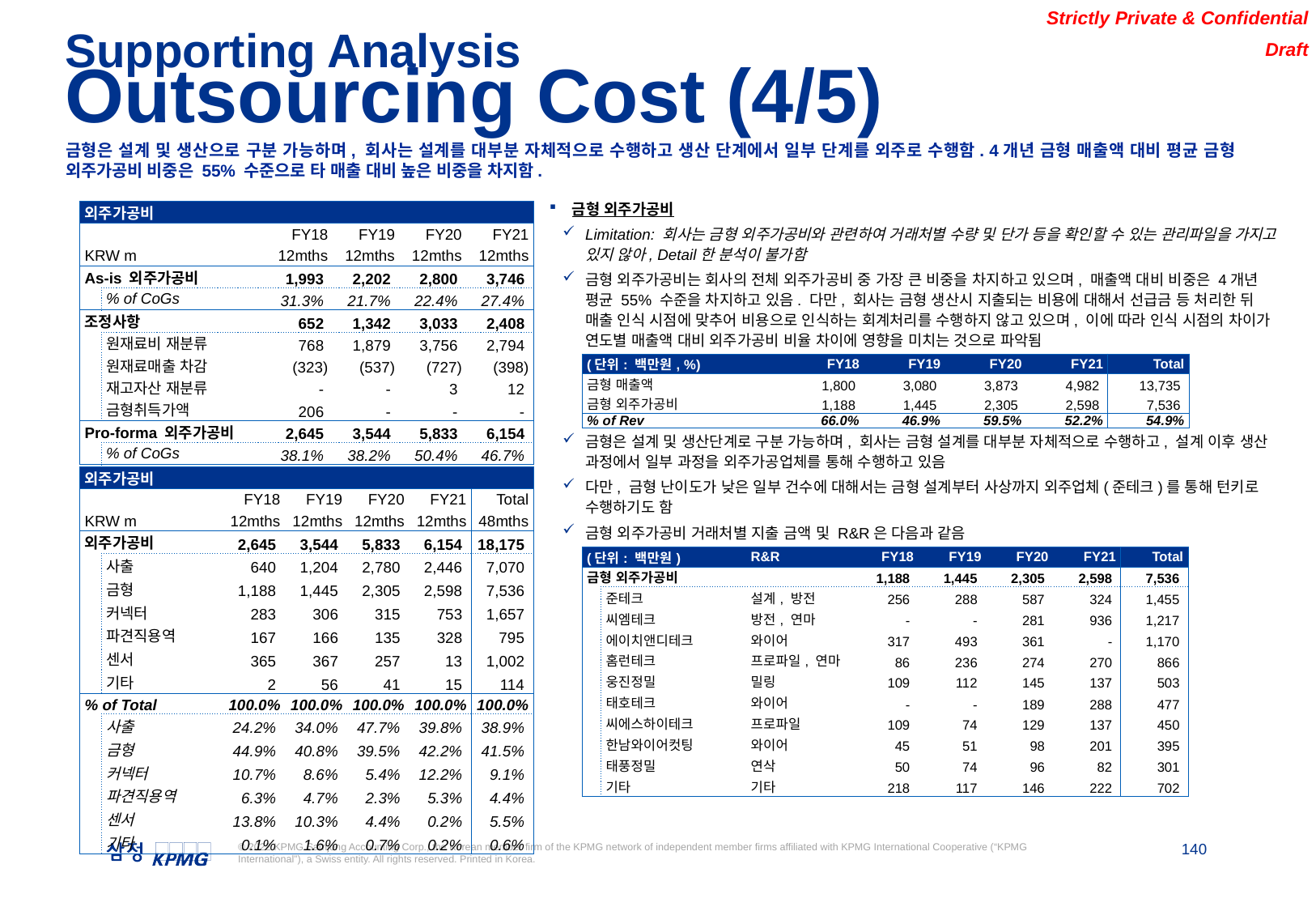

Supporting Analysis
Outsourcing Cost (4/5)
금형은 설계 및 생산으로 구분 가능하며, 회사는 설계를 대부분 자체적으로 수행하고 생산 단계에서 일부 단계를 외주로 수행함. 4개년 금형 매출액 대비 평균 금형 외주가공비 비중은 55% 수준으로 타 매출 대비 높은 비중을 차지함.
금형 외주가공비
Limitation: 회사는 금형 외주가공비와 관련하여 거래처별 수량 및 단가 등을 확인할 수 있는 관리파일을 가지고 있지 않아, Detail한 분석이 불가함
금형 외주가공비는 회사의 전체 외주가공비 중 가장 큰 비중을 차지하고 있으며, 매출액 대비 비중은 4개년 평균 55% 수준을 차지하고 있음. 다만, 회사는 금형 생산시 지출되는 비용에 대해서 선급금 등 처리한 뒤 매출 인식 시점에 맞추어 비용으로 인식하는 회계처리를 수행하지 않고 있으며, 이에 따라 인식 시점의 차이가 연도별 매출액 대비 외주가공비 비율 차이에 영향을 미치는 것으로 파악됨

금형은 설계 및 생산단계로 구분 가능하며, 회사는 금형 설계를 대부분 자체적으로 수행하고, 설계 이후 생산 과정에서 일부 과정을 외주가공업체를 통해 수행하고 있음
다만, 금형 난이도가 낮은 일부 건수에 대해서는 금형 설계부터 사상까지 외주업체(준테크)를 통해 턴키로 수행하기도 함
금형 외주가공비 거래처별 지출 금액 및 R&R은 다음과 같음

| 외주가공비 |  |  |  |  |  |  |
| --- | --- | --- | --- | --- | --- | --- |
|  |  |  | FY18 | FY19 | FY20 | FY21 |
| KRW m |  |  | 12mths | 12mths | 12mths | 12mths |
| As-is 외주가공비 |  |  | 1,993 | 2,202 | 2,800 | 3,746 |
|  | % of CoGs |  | 31.3% | 21.7% | 22.4% | 27.4% |
| 조정사항 |  |  | 652 | 1,342 | 3,033 | 2,408 |
|  | 원재료비 재분류 |  | 768 | 1,879 | 3,756 | 2,794 |
|  | 원재료매출 차감 |  | (323) | (537) | (727) | (398) |
|  | 재고자산 재분류 |  | - | - | 3 | 12 |
|  | 금형취득가액 |  | 206 | - | - | - |
| Pro-forma 외주가공비 |  |  | 2,645 | 3,544 | 5,833 | 6,154 |
|  | % of CoGs |  | 38.1% | 38.2% | 50.4% | 46.7% |
| (단위: 백만원, %) | FY18 | FY19 | FY20 | FY21 | Total |
| --- | --- | --- | --- | --- | --- |
| 금형 매출액 | 1,800 | 3,080 | 3,873 | 4,982 | 13,735 |
| 금형 외주가공비 | 1,188 | 1,445 | 2,305 | 2,598 | 7,536 |
| % of Rev | 66.0% | 46.9% | 59.5% | 52.2% | 54.9% |
| 외주가공비 |  |  |  |  |  |  |  |
| --- | --- | --- | --- | --- | --- | --- | --- |
|  |  |  | FY18 | FY19 | FY20 | FY21 | Total |
| KRW m |  |  | 12mths | 12mths | 12mths | 12mths | 48mths |
| 외주가공비 |  |  | 2,645 | 3,544 | 5,833 | 6,154 | 18,175 |
|  | 사출 |  | 640 | 1,204 | 2,780 | 2,446 | 7,070 |
|  | 금형 |  | 1,188 | 1,445 | 2,305 | 2,598 | 7,536 |
|  | 커넥터 |  | 283 | 306 | 315 | 753 | 1,657 |
|  | 파견직용역 |  | 167 | 166 | 135 | 328 | 795 |
|  | 센서 |  | 365 | 367 | 257 | 13 | 1,002 |
|  | 기타 |  | 2 | 56 | 41 | 15 | 114 |
| % of Total |  |  | 100.0% | 100.0% | 100.0% | 100.0% | 100.0% |
|  | 사출 |  | 24.2% | 34.0% | 47.7% | 39.8% | 38.9% |
|  | 금형 |  | 44.9% | 40.8% | 39.5% | 42.2% | 41.5% |
|  | 커넥터 |  | 10.7% | 8.6% | 5.4% | 12.2% | 9.1% |
|  | 파견직용역 |  | 6.3% | 4.7% | 2.3% | 5.3% | 4.4% |
|  | 센서 |  | 13.8% | 10.3% | 4.4% | 0.2% | 5.5% |
|  | 기타 |  | 0.1% | 1.6% | 0.7% | 0.2% | 0.6% |
| (단위: 백만원) |  | R&R | FY18 | FY19 | FY20 | FY21 | Total |
| --- | --- | --- | --- | --- | --- | --- | --- |
| 금형 외주가공비 |  |  | 1,188 | 1,445 | 2,305 | 2,598 | 7,536 |
|  | 준테크 | 설계, 방전 | 256 | 288 | 587 | 324 | 1,455 |
|  | 씨엠테크 | 방전, 연마 | - | - | 281 | 936 | 1,217 |
|  | 에이치앤디테크 | 와이어 | 317 | 493 | 361 | - | 1,170 |
|  | 홈런테크 | 프로파일, 연마 | 86 | 236 | 274 | 270 | 866 |
|  | 웅진정밀 | 밀링 | 109 | 112 | 145 | 137 | 503 |
|  | 태호테크 | 와이어 | - | - | 189 | 288 | 477 |
|  | 씨에스하이테크 | 프로파일 | 109 | 74 | 129 | 137 | 450 |
|  | 한남와이어컷팅 | 와이어 | 45 | 51 | 98 | 201 | 395 |
|  | 태풍정밀 | 연삭 | 50 | 74 | 96 | 82 | 301 |
|  | 기타 | 기타 | 218 | 117 | 146 | 222 | 702 |